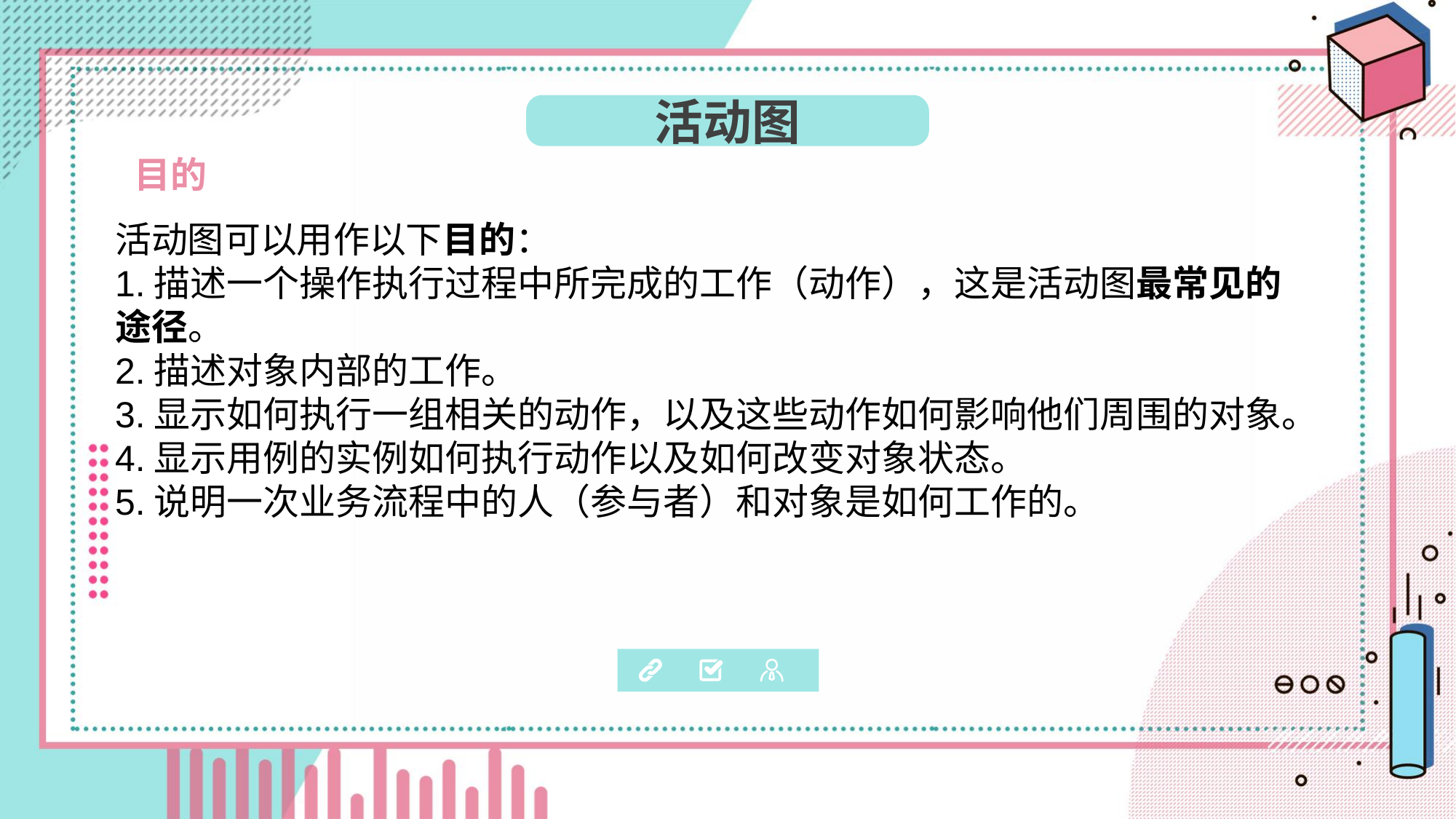

活动图
目的
活动图可以用作以下目的：
1.描述一个操作执行过程中所完成的工作（动作），这是活动图最常见的途径。
2.描述对象内部的工作。
3.显示如何执行一组相关的动作，以及这些动作如何影响他们周围的对象。
4.显示用例的实例如何执行动作以及如何改变对象状态。
5.说明一次业务流程中的人（参与者）和对象是如何工作的。